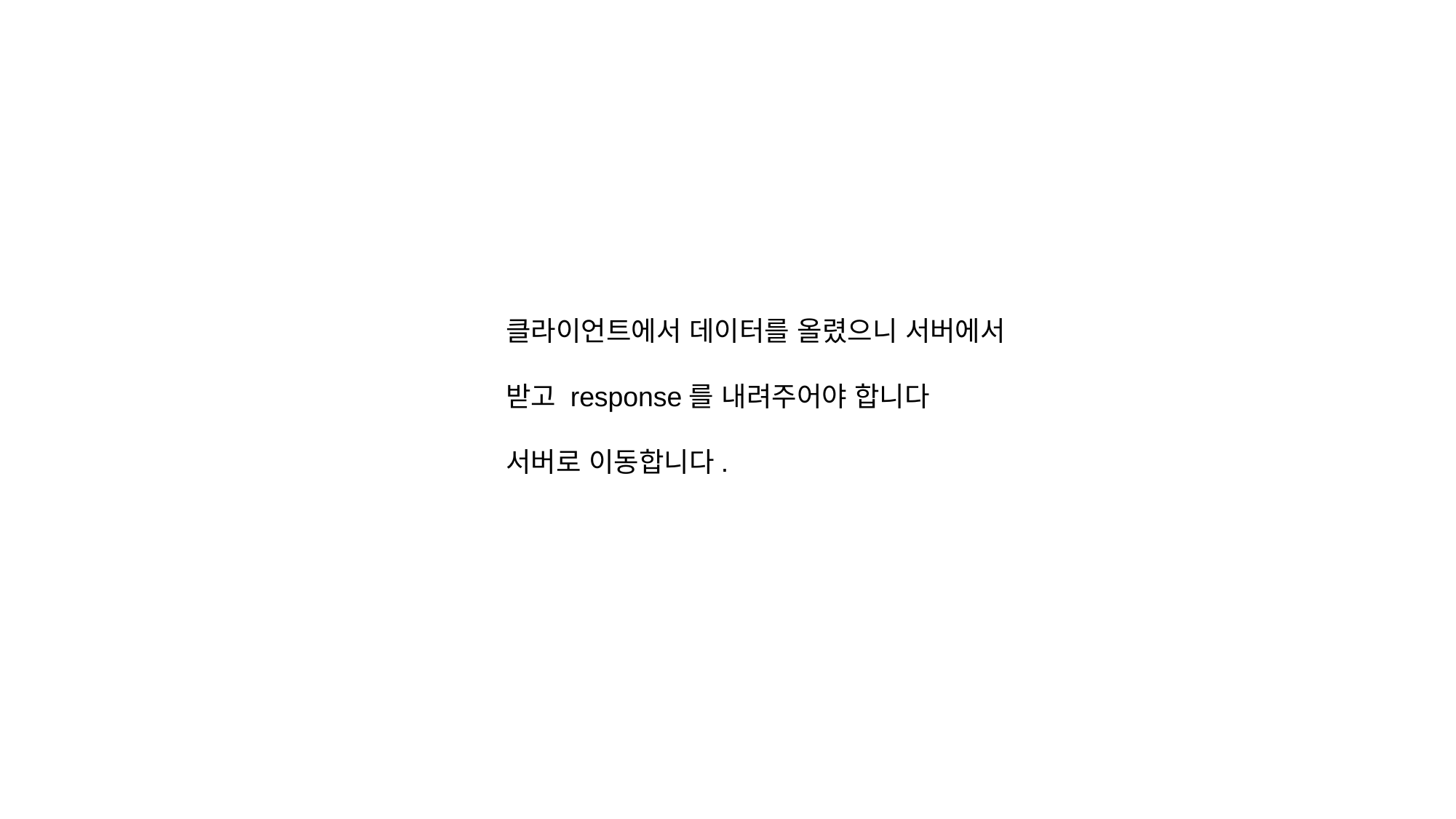

클라이언트에서 데이터를 올렸으니 서버에서

받고 response를 내려주어야 합니다

서버로 이동합니다.